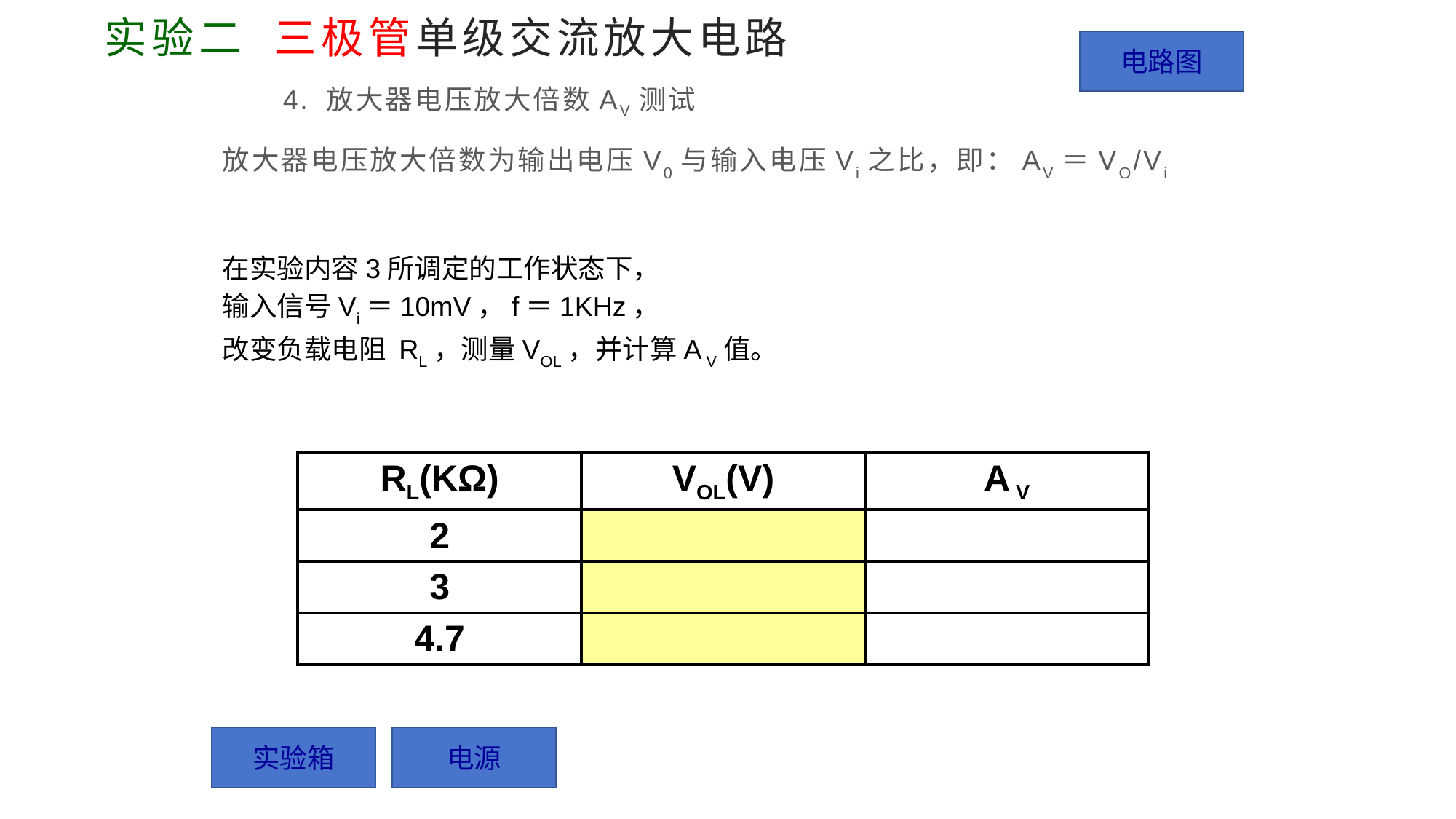

# 实验二  三极管单级交流放大电路
电路图
4. 放大器电压放大倍数AV测试
放大器电压放大倍数为输出电压V0与输入电压Vi之比，即：AV＝VO/Vi

在实验内容3所调定的工作状态下，
输入信号Vi＝10mV，f＝1KHz，
改变负载电阻 RL，测量VOL，并计算A V值。
| RL(KΩ) | VOL(V) | A V |
| --- | --- | --- |
| 2 |  |  |
| 3 |  |  |
| 4.7 |  |  |
实验箱
电源
42